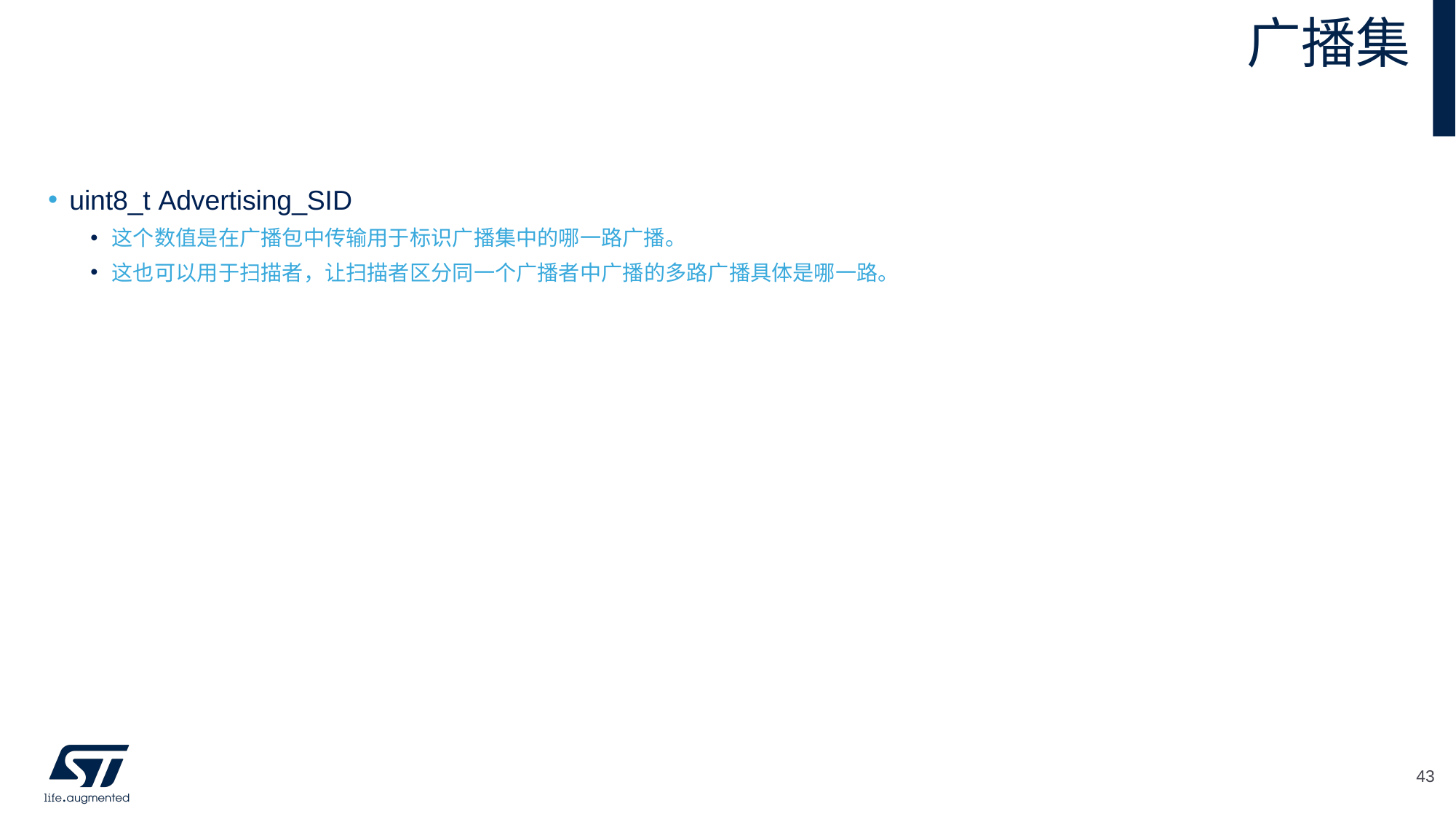

# 广播集
uint8_t Advertising_SID
这个数值是在广播包中传输用于标识广播集中的哪一路广播。
这也可以用于扫描者，让扫描者区分同一个广播者中广播的多路广播具体是哪一路。

43